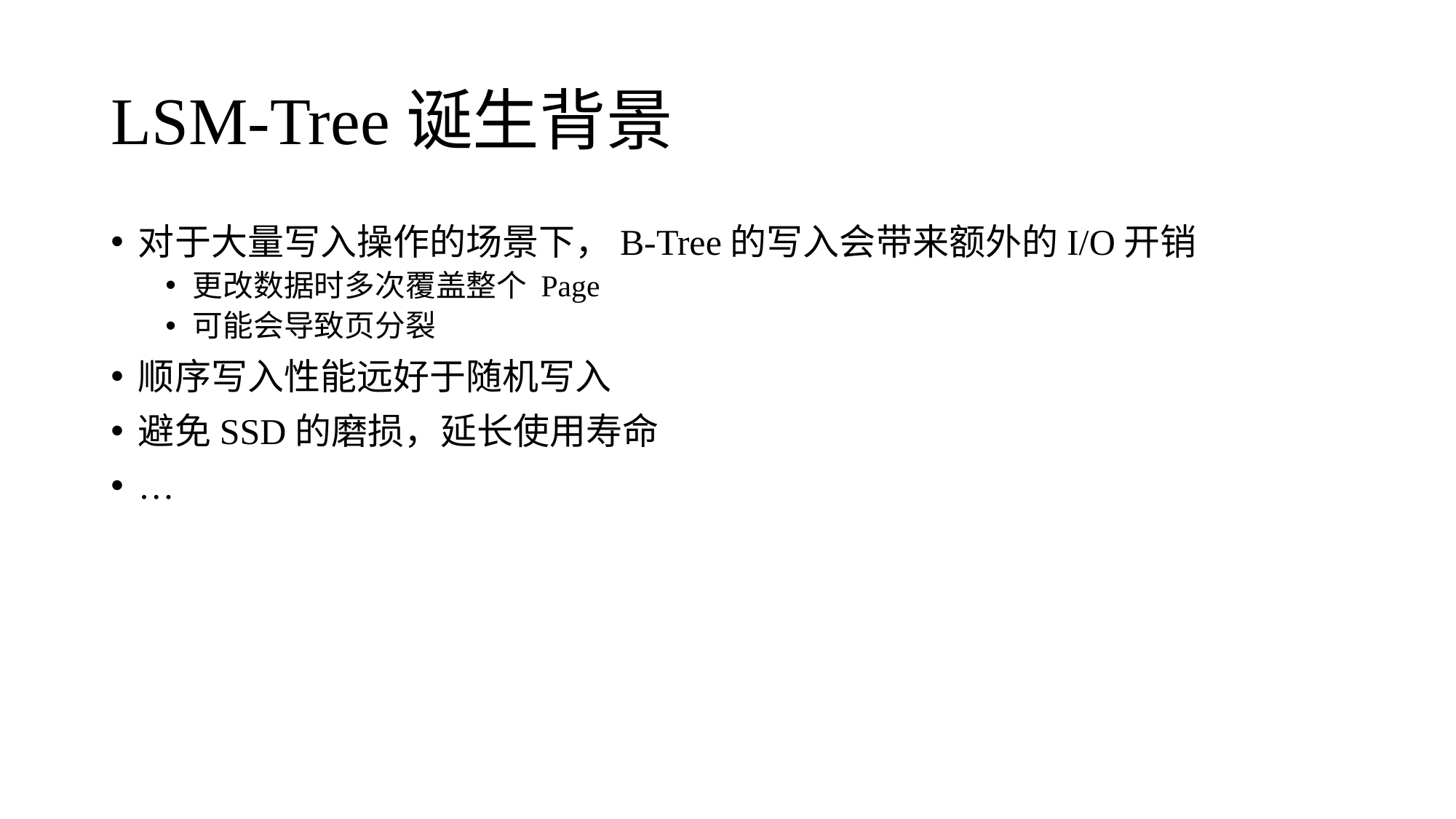

# LSM-Tree诞生背景
对于大量写入操作的场景下，B-Tree的写入会带来额外的I/O开销
更改数据时多次覆盖整个 Page
可能会导致页分裂
顺序写入性能远好于随机写入
避免SSD的磨损，延长使用寿命
…